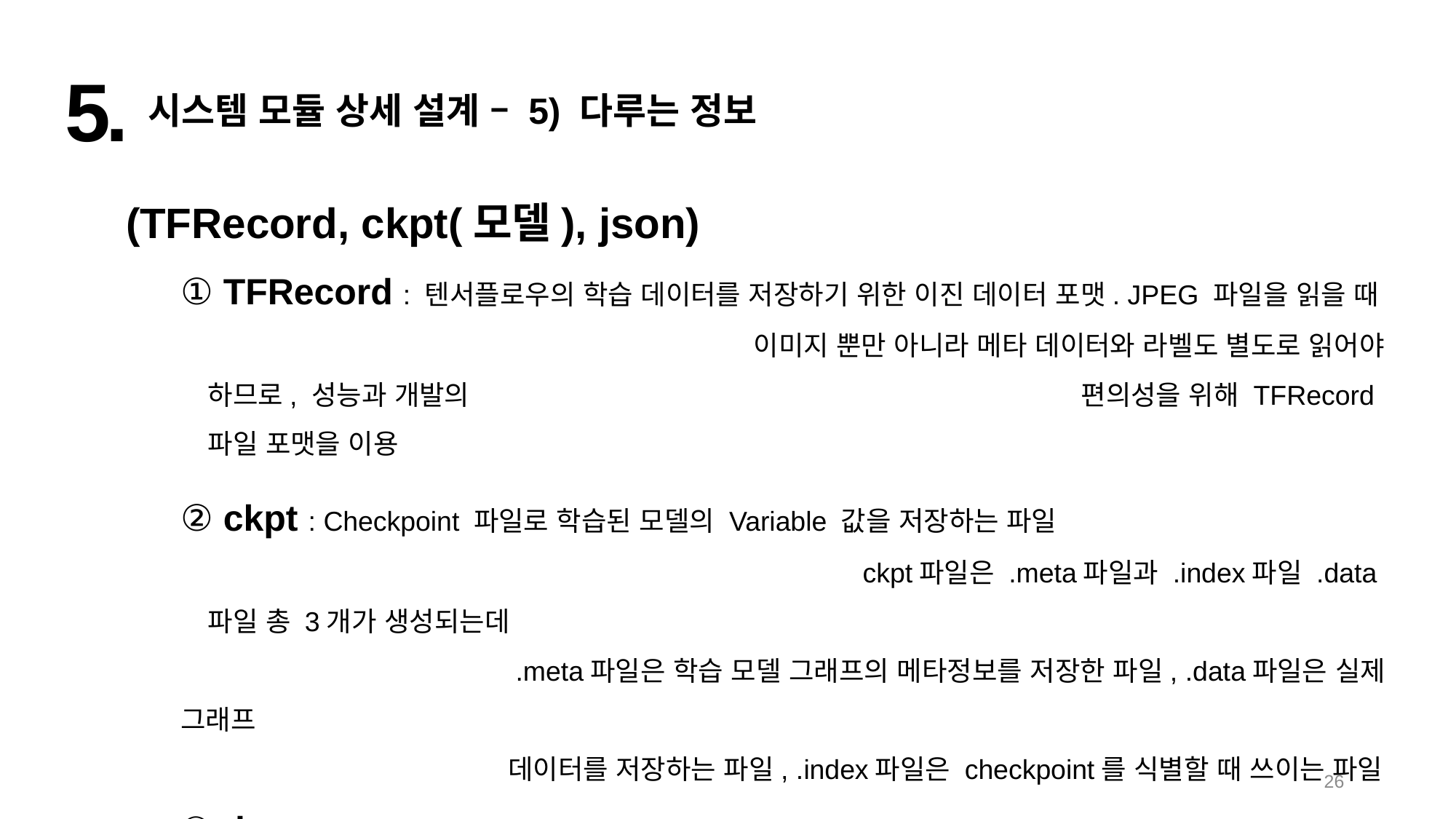

5.
시스템 모듈 상세 설계 – 5) 다루는 정보
(TFRecord, ckpt(모델), json)
 TFRecord : 텐서플로우의 학습 데이터를 저장하기 위한 이진 데이터 포맷. JPEG 파일을 읽을 때 					이미지 뿐만 아니라 메타 데이터와 라벨도 별도로 읽어야 하므로, 성능과 개발의 						편의성을 위해 TFRecord 파일 포맷을 이용

 ckpt : Checkpoint 파일로 학습된 모델의 Variable 값을 저장하는 파일									ckpt파일은 .meta파일과 .index파일 .data파일 총 3개가 생성되는데
			 .meta파일은 학습 모델 그래프의 메타정보를 저장한 파일, .data파일은 실제 그래프
 			데이터를 저장하는 파일, .index파일은 checkpoint를 식별할 때 쓰이는 파일
json : 파파고 API에서 정보를 받아올 때 사용되는 데이터-교환 형식. key/value 형태의 쌍으로 			데이터를 저장하는 형식

26